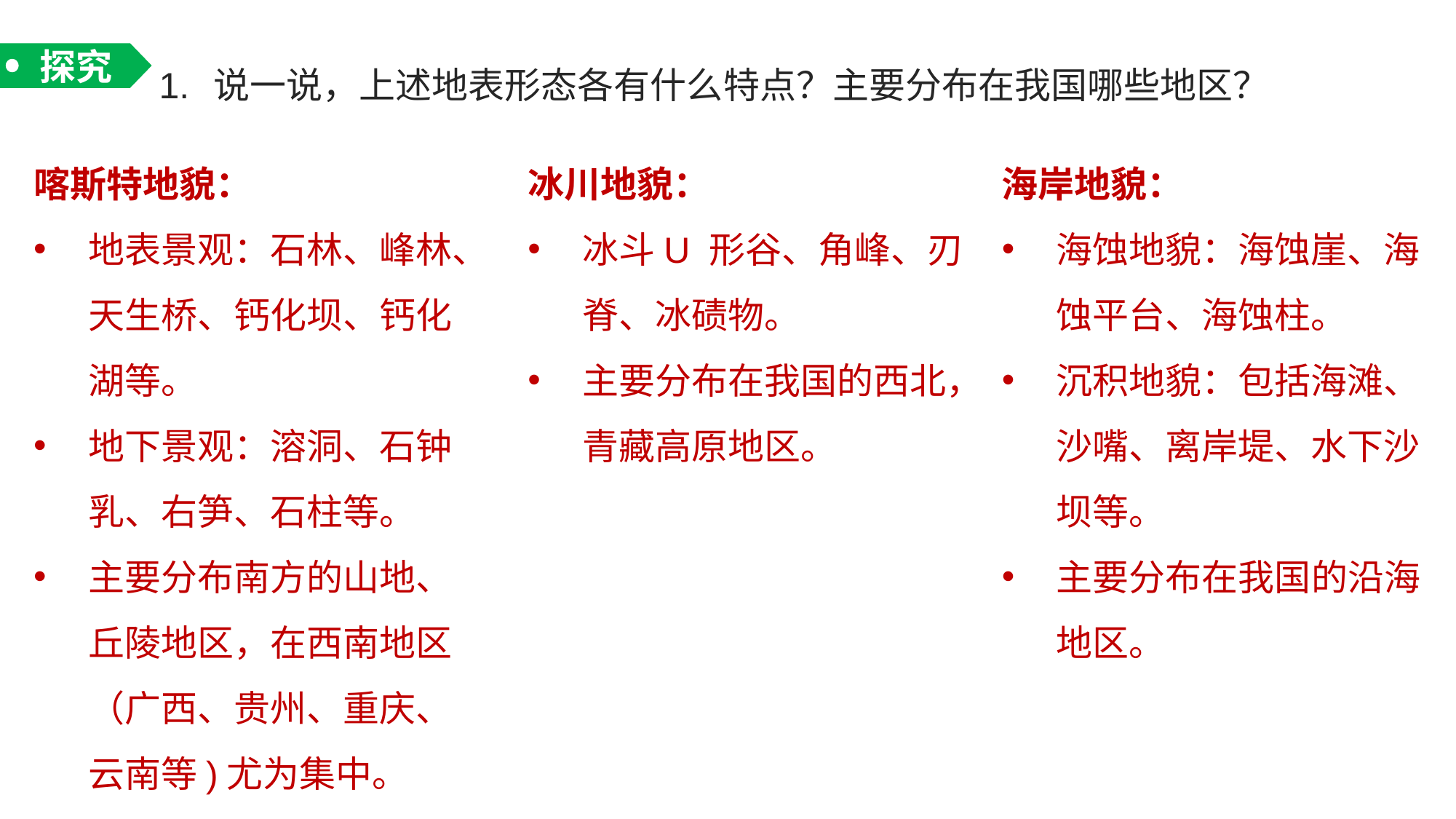

探究
说一说，上述地表形态各有什么特点？主要分布在我国哪些地区？
冰川地貌：
冰斗U 形谷、角峰、刃脊、冰碛物。
主要分布在我国的西北，青藏高原地区。
海岸地貌：
海蚀地貌：海蚀崖、海蚀平台、海蚀柱。
沉积地貌：包括海滩、沙嘴、离岸堤、水下沙坝等。
主要分布在我国的沿海地区。
喀斯特地貌：
地表景观：石林、峰林、天生桥、钙化坝、钙化湖等。
地下景观：溶洞、石钟乳、右笋、石柱等。
主要分布南方的山地、丘陵地区，在西南地区（广西、贵州、重庆、云南等)尤为集中。